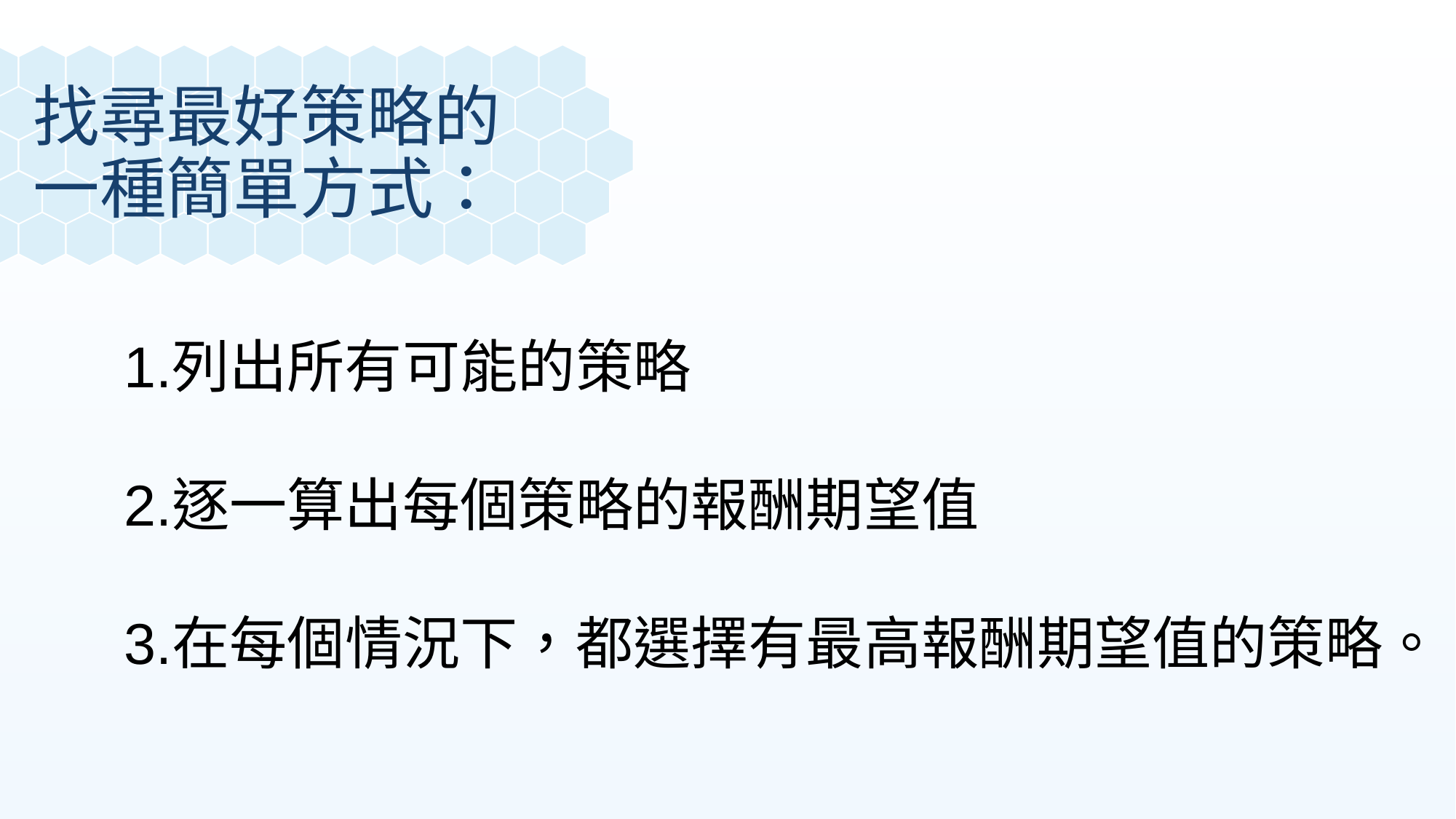

找尋最好策略的
一種簡單方式：
列出所有可能的策略

逐一算出每個策略的報酬期望值

在每個情況下，都選擇有最高報酬期望值的策略。